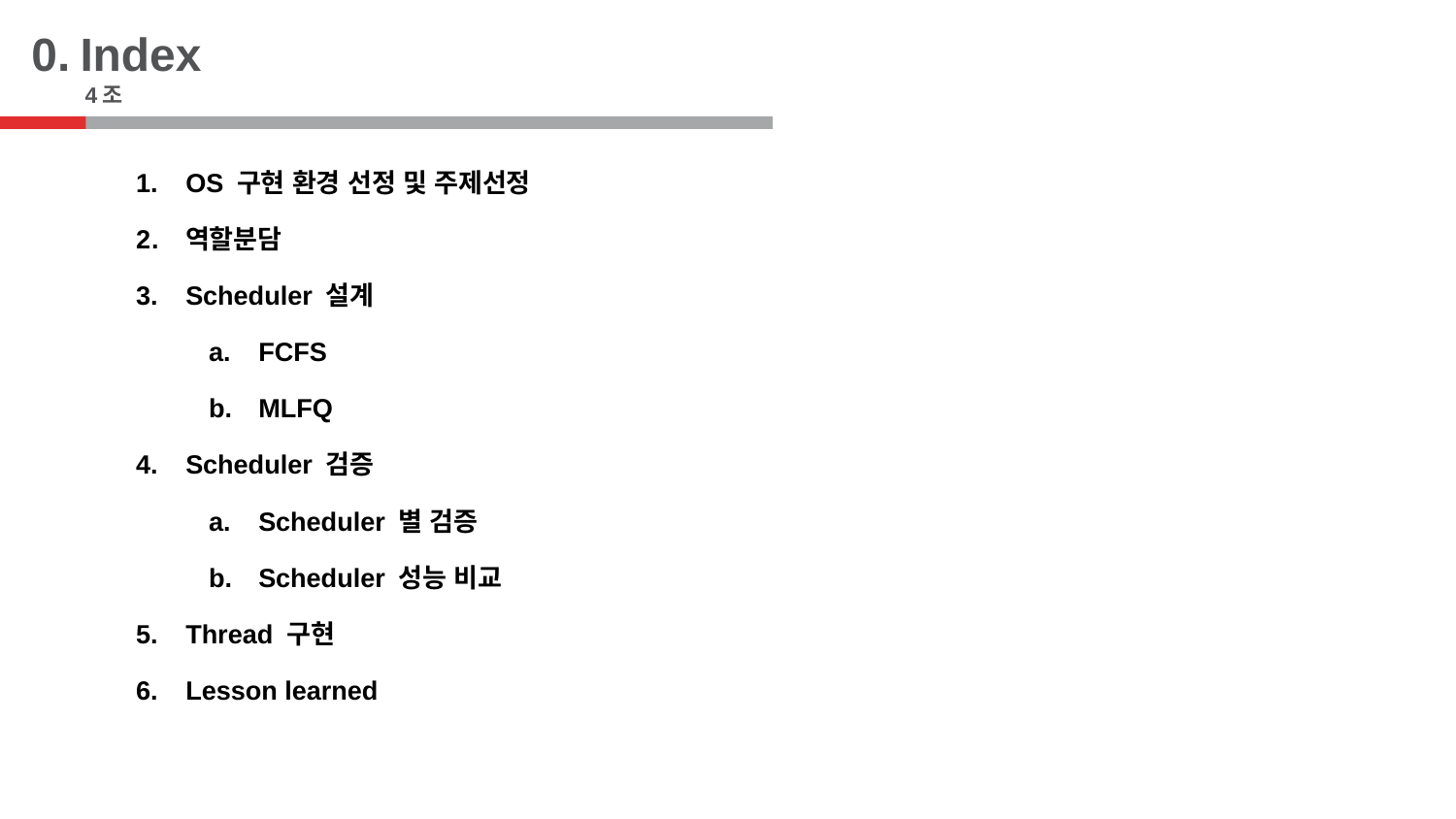

0.
Index
4조

OS 구현 환경 선정 및 주제선정
역할분담
Scheduler 설계
FCFS
MLFQ
Scheduler 검증
Scheduler 별 검증
Scheduler 성능 비교
Thread 구현
Lesson learned